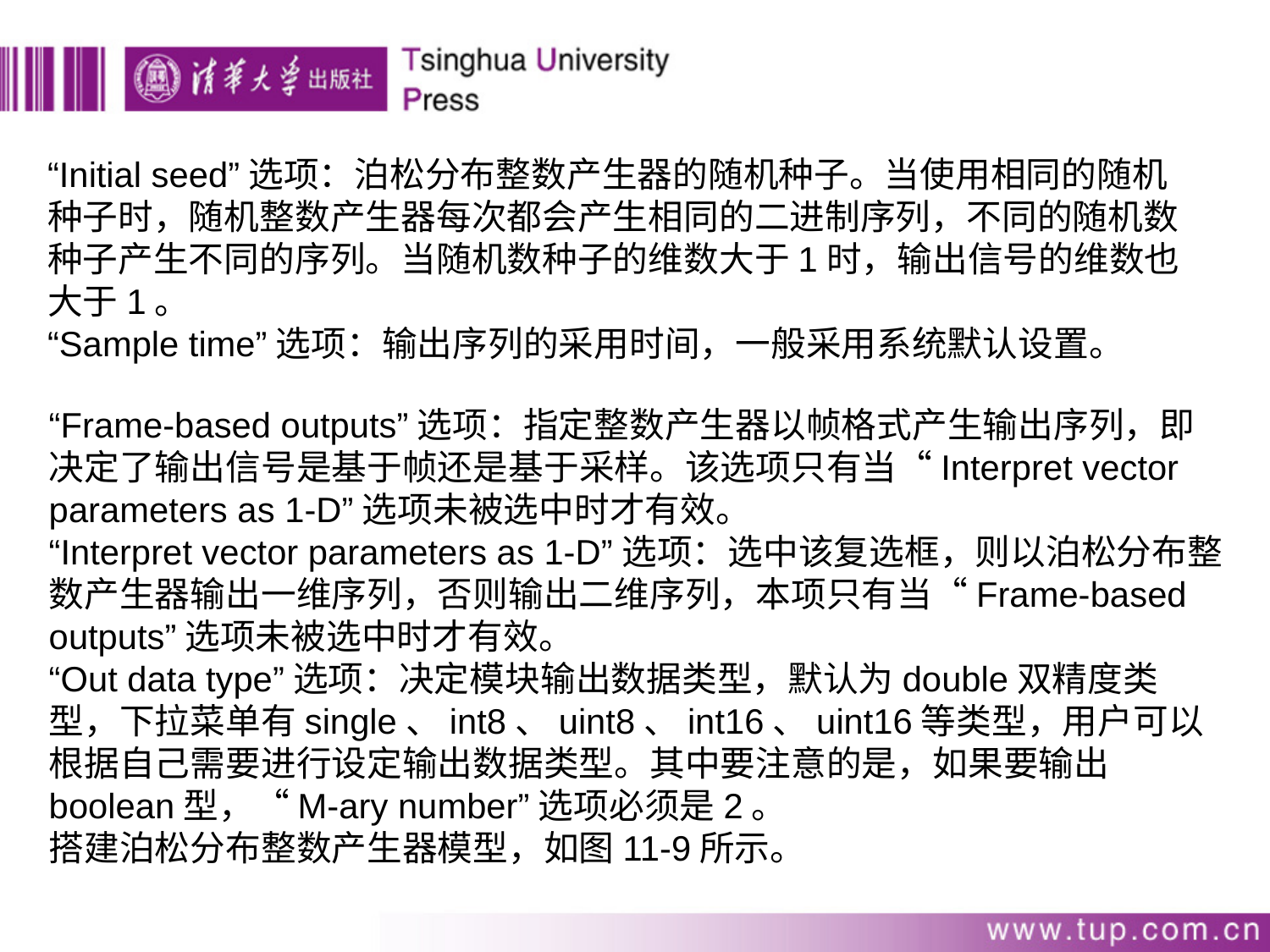

“Initial seed”选项：泊松分布整数产生器的随机种子。当使用相同的随机种子时，随机整数产生器每次都会产生相同的二进制序列，不同的随机数种子产生不同的序列。当随机数种子的维数大于1时，输出信号的维数也大于1。
“Sample time”选项：输出序列的采用时间，一般采用系统默认设置。
“Frame-based outputs”选项：指定整数产生器以帧格式产生输出序列，即决定了输出信号是基于帧还是基于采样。该选项只有当“Interpret vector parameters as 1-D”选项未被选中时才有效。
“Interpret vector parameters as 1-D”选项：选中该复选框，则以泊松分布整数产生器输出一维序列，否则输出二维序列，本项只有当“Frame-based outputs”选项未被选中时才有效。
“Out data type”选项：决定模块输出数据类型，默认为double双精度类型，下拉菜单有single、int8、uint8、int16、uint16等类型，用户可以根据自己需要进行设定输出数据类型。其中要注意的是，如果要输出boolean型，“M-ary number”选项必须是2。
搭建泊松分布整数产生器模型，如图11-9所示。